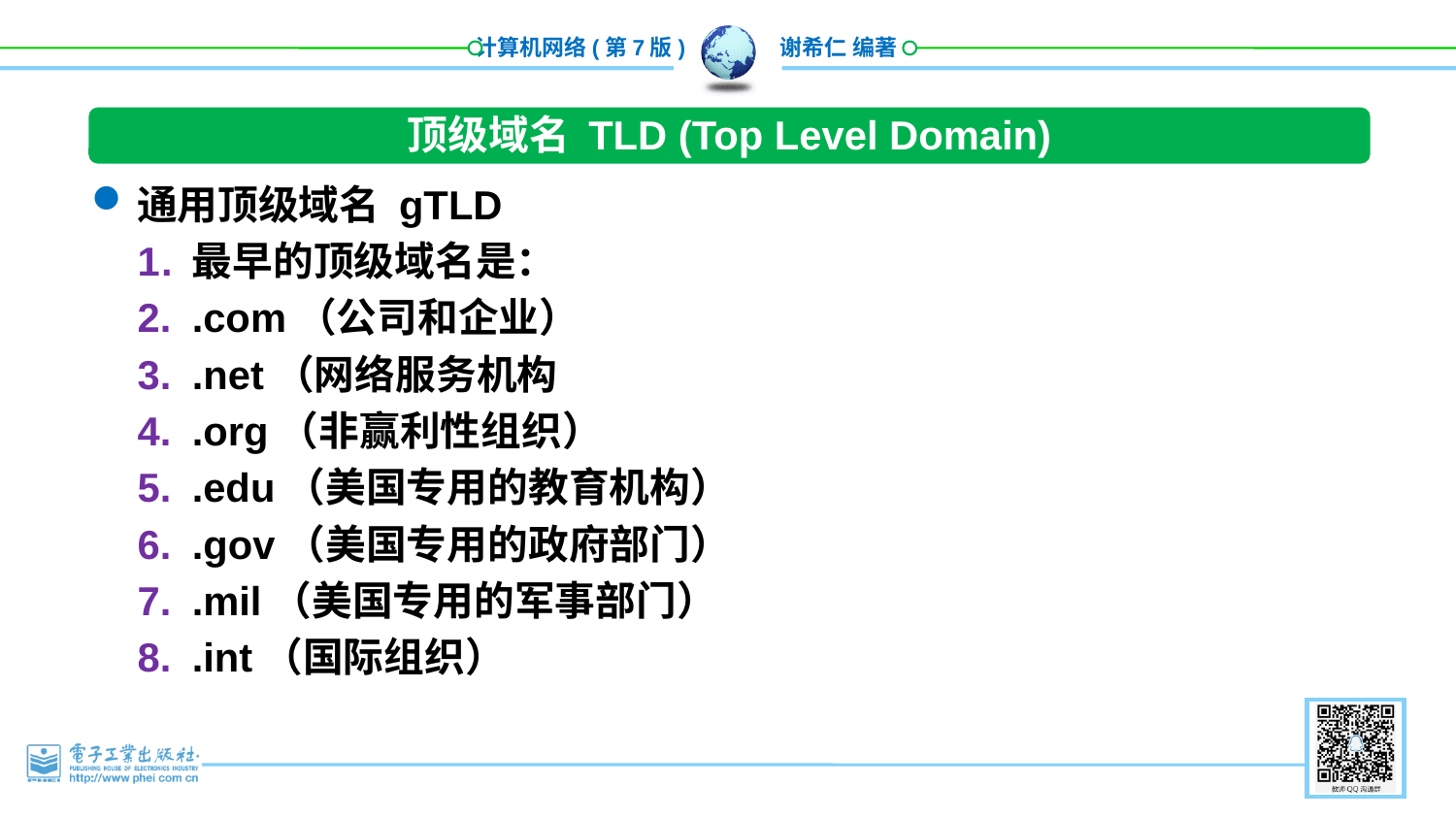

顶级域名 TLD (Top Level Domain)

通用顶级域名 gTLD
最早的顶级域名是：
.com（公司和企业）
.net（网络服务机构
.org（非赢利性组织）
.edu（美国专用的教育机构）
.gov（美国专用的政府部门）
.mil（美国专用的军事部门）
.int（国际组织）